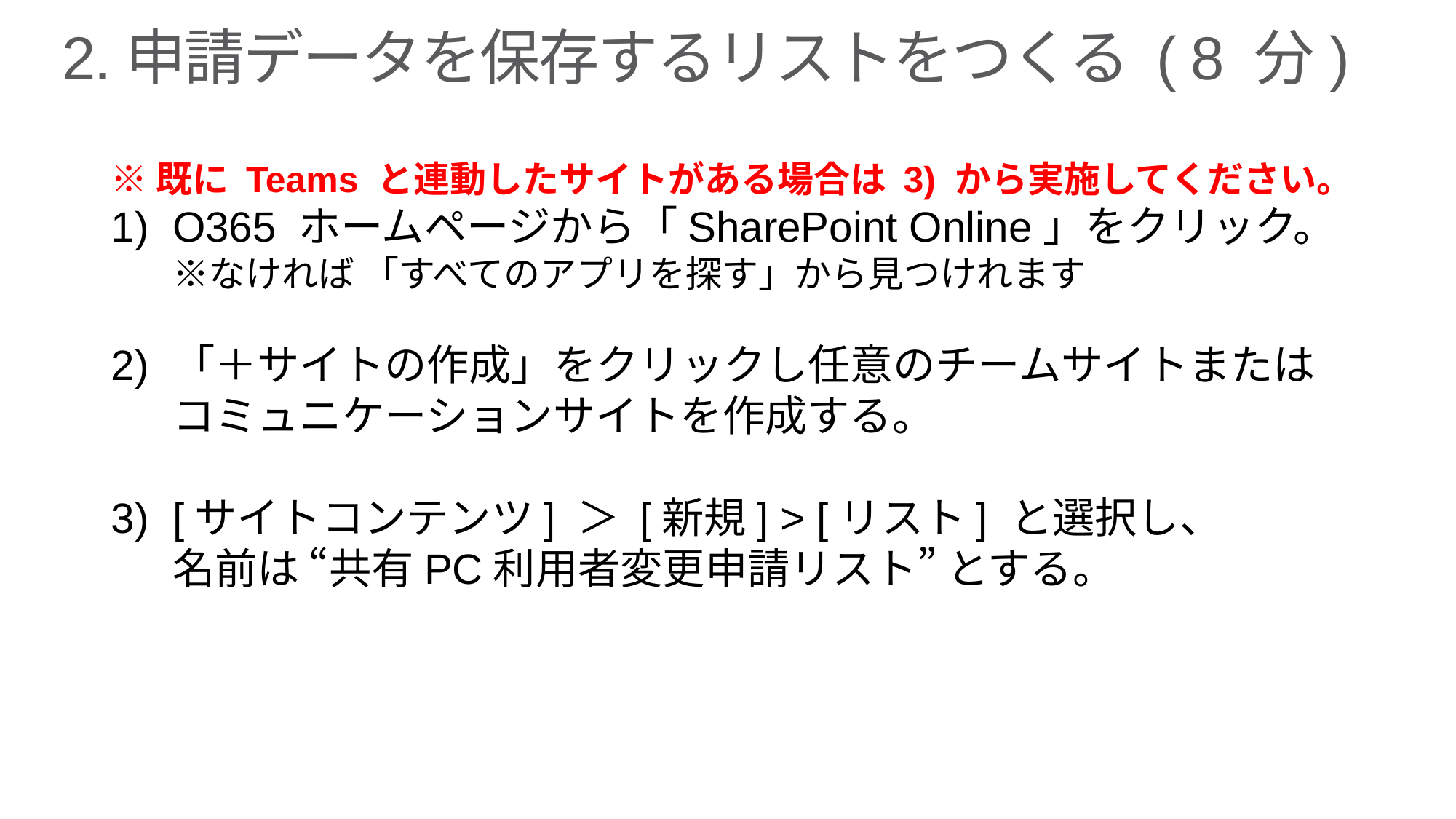

# 2.申請データを保存するリストをつくる ( 8 分)
※既に Teams と連動したサイトがある場合は 3) から実施してください。
O365 ホームページから「SharePoint Online」をクリック。
※なければ 「すべてのアプリを探す」から見つけれます

「＋サイトの作成」をクリックし任意のチームサイトまたは
コミュニケーションサイトを作成する。

[サイトコンテンツ] ＞ [新規] > [リスト] と選択し、
名前は “共有PC利用者変更申請リスト” とする。